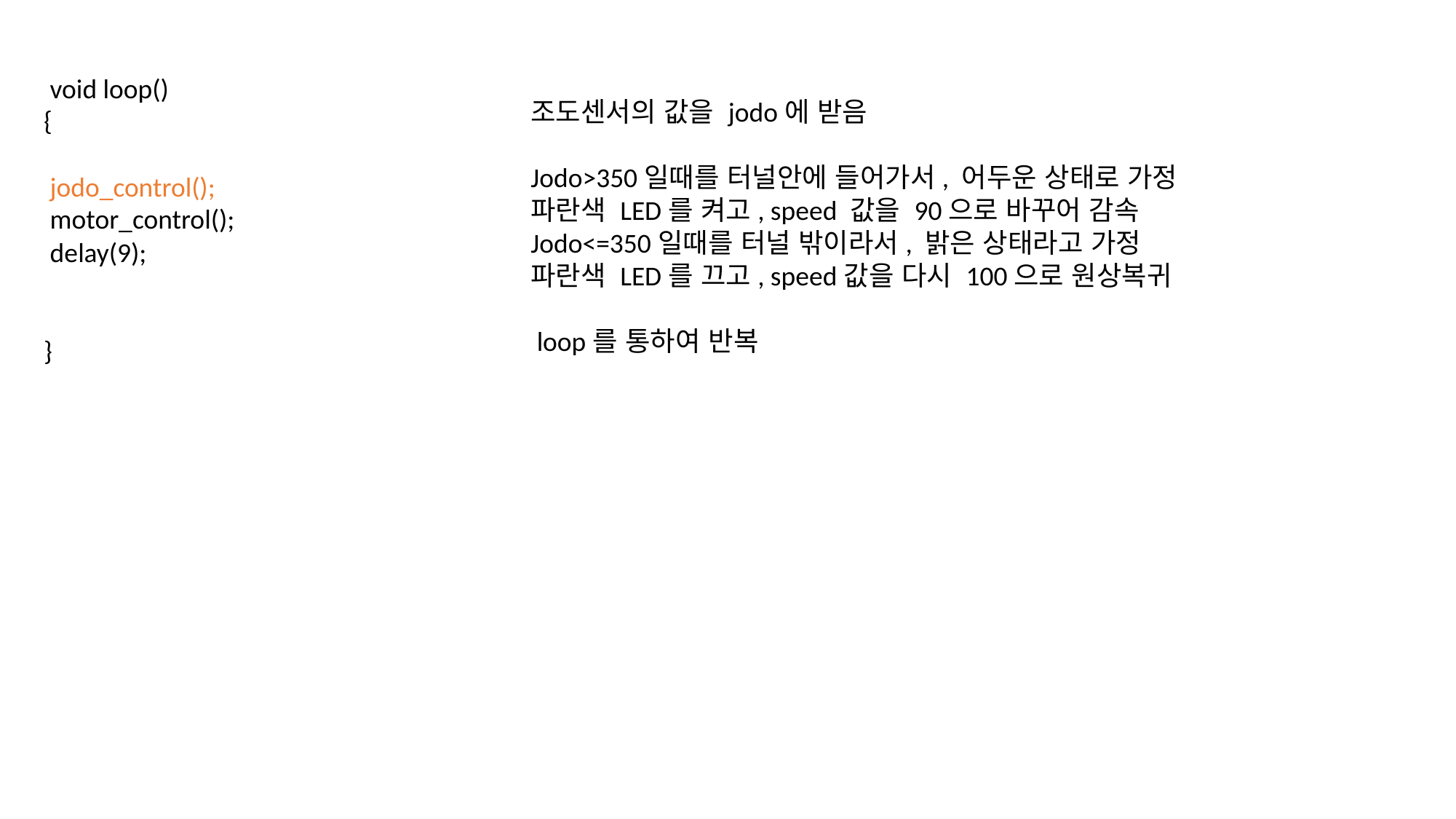

void loop()
{

 jodo_control();
 motor_control();
 delay(9);

}
조도센서의 값을 jodo에 받음

Jodo>350일때를 터널안에 들어가서, 어두운 상태로 가정
파란색 LED를 켜고, speed 값을 90으로 바꾸어 감속
Jodo<=350일때를 터널 밖이라서, 밝은 상태라고 가정
파란색 LED를 끄고, speed값을 다시 100으로 원상복귀

 loop를 통하여 반복